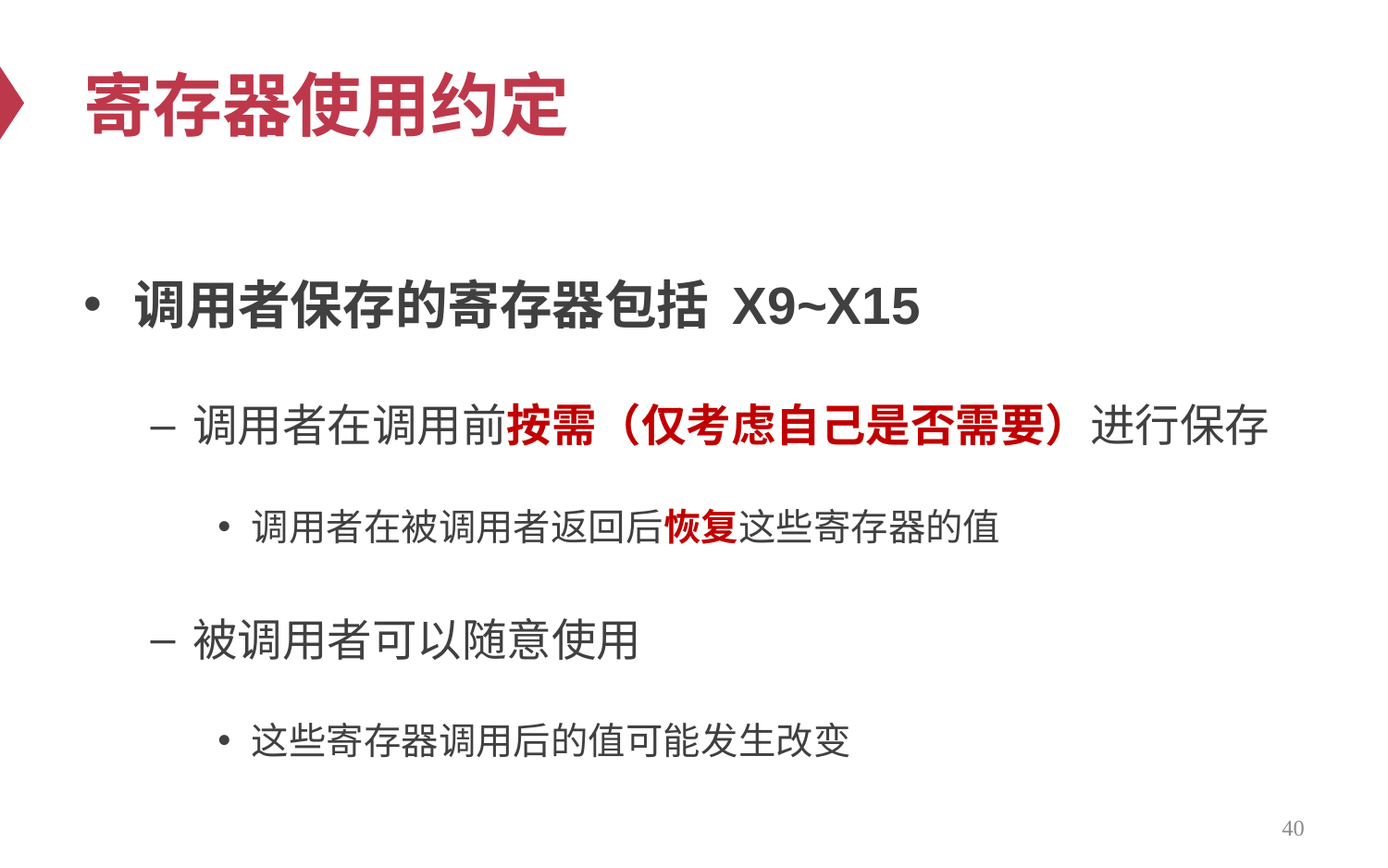

# 寄存器使用约定
调用者保存的寄存器包括 X9~X15
调用者在调用前按需（仅考虑自己是否需要）进行保存
调用者在被调用者返回后恢复这些寄存器的值
被调用者可以随意使用
这些寄存器调用后的值可能发生改变
40